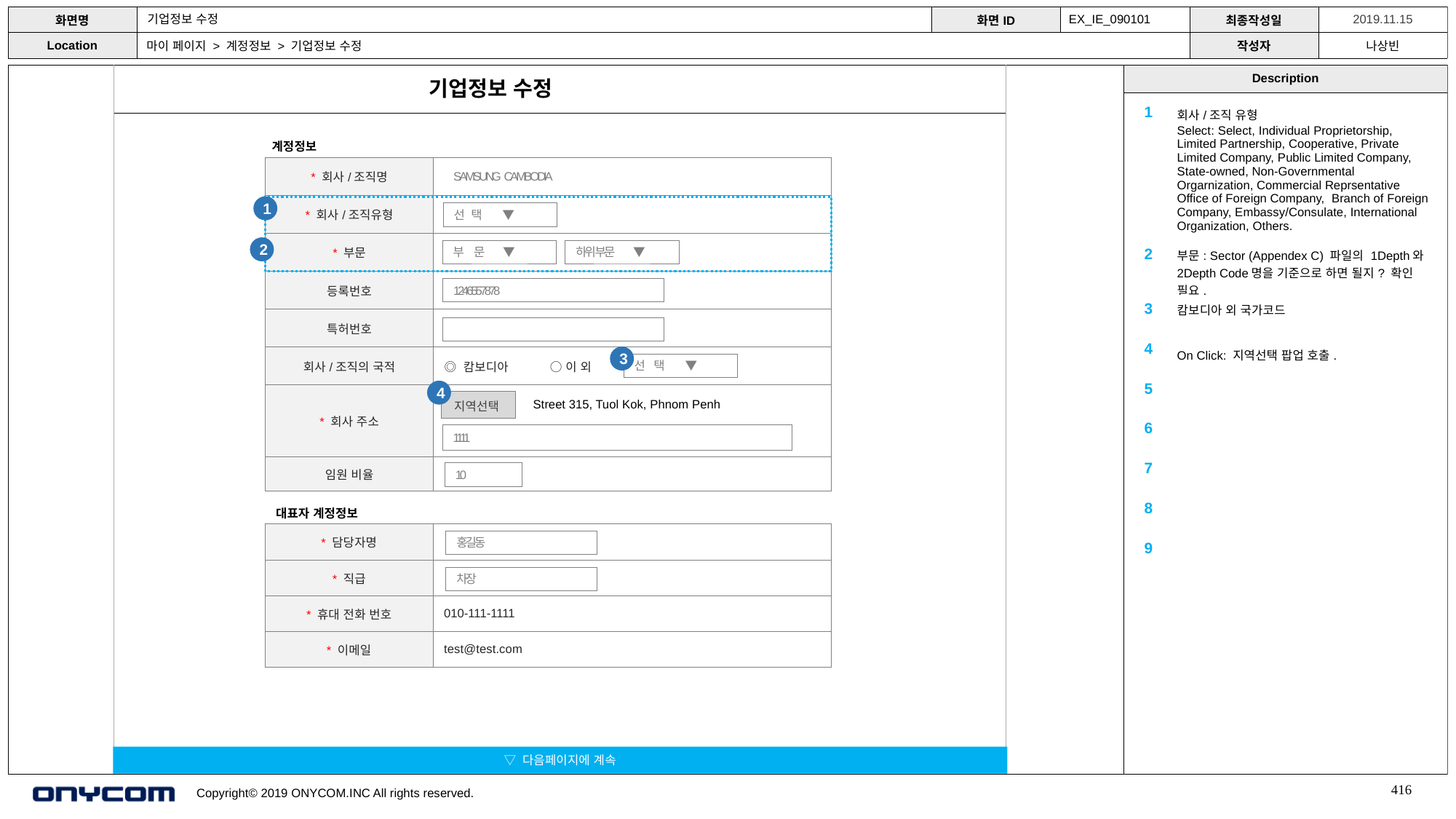

기업정보 수정
EX_IE_090101
마이 페이지 > 계정정보 > 기업정보 수정
기업정보 수정
| 1 | 회사/조직 유형 Select: Select, Individual Proprietorship, Limited Partnership, Cooperative, Private Limited Company, Public Limited Company, State-owned, Non-Governmental Orgarnization, Commercial Reprsentative Office of Foreign Company, Branch of Foreign Company, Embassy/Consulate, International Organization, Others. |
| --- | --- |
| 2 | 부문: Sector (Appendex C) 파일의 1Depth와 2Depth Code명을 기준으로 하면 될지? 확인 필요. |
| 3 | 캄보디아 외 국가코드 |
| 4 | On Click: 지역선택 팝업 호출. |
| 5 |  |
| 6 |  |
| 7 |  |
| 8 |  |
| 9 |  |
계정정보
| \* 회사/조직명 |  |
| --- | --- |
| \* 회사/조직유형 |  |
| \* 부문 |  |
| 등록번호 |  |
| 특허번호 |  |
| 회사/조직의 국적 | ◎ 캄보디아 ○ 이 외 |
| \* 회사 주소 |  |
| 임원 비율 | % |
SAMSUNG  CAMBODIA
1

선       택                   ▼
2
부          문                 ▼
하위 부문                 ▼
1246557878

3
선         택                   ▼
4
지역선택
Street 315, Tuol Kok, Phnom Penh
1111
10
대표자 계정정보
| \* 담당자명 |  |
| --- | --- |
| \* 직급 |  |
| \* 휴대 전화 번호 | 010-111-1111 |
| \* 이메일 | test@test.com |
홍길동
차장
▽ 다음페이지에 계속
416